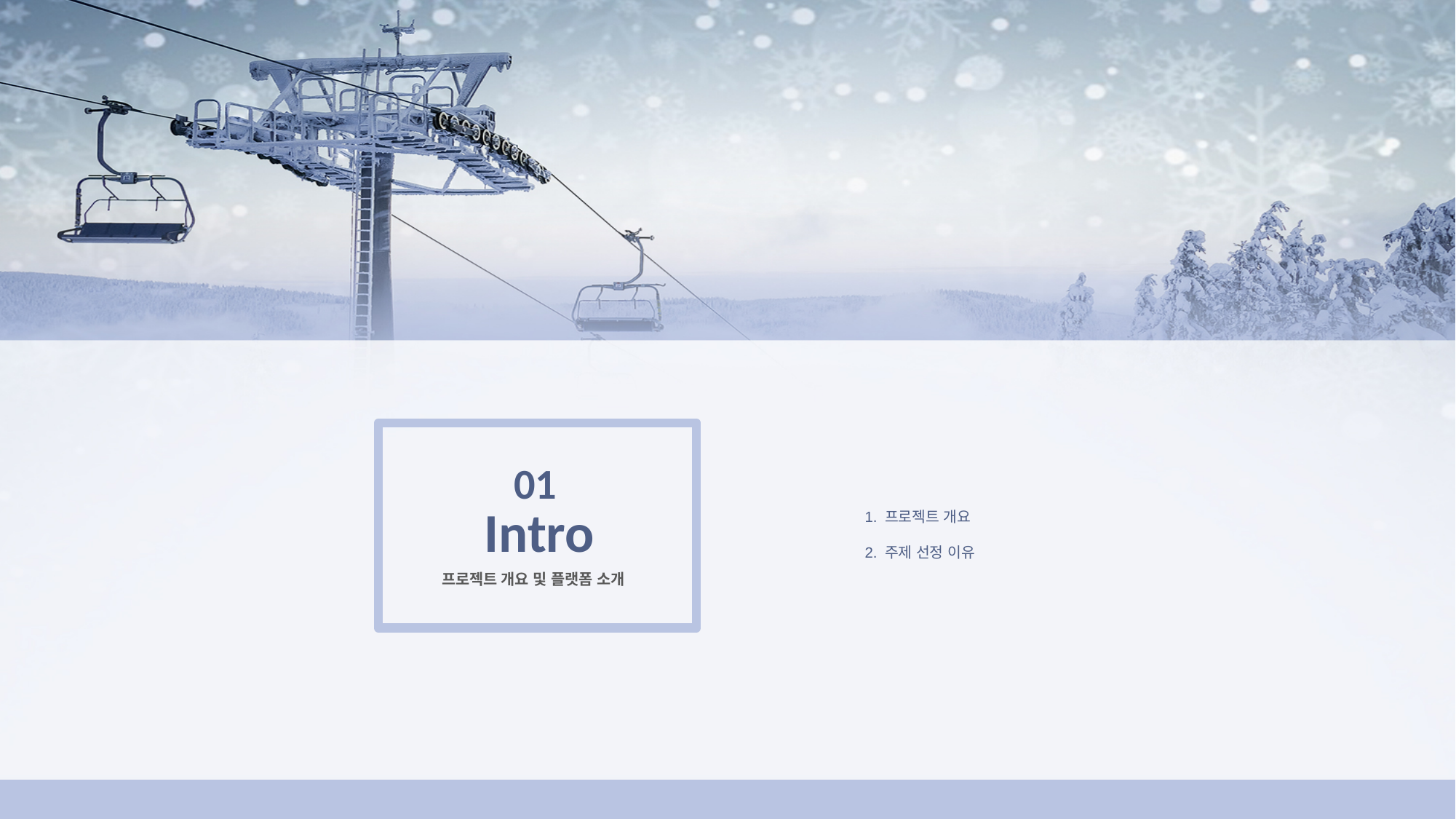

01
 Intro
프로젝트 개요 및 플랫폼 소개
 프로젝트 개요
 주제 선정 이유